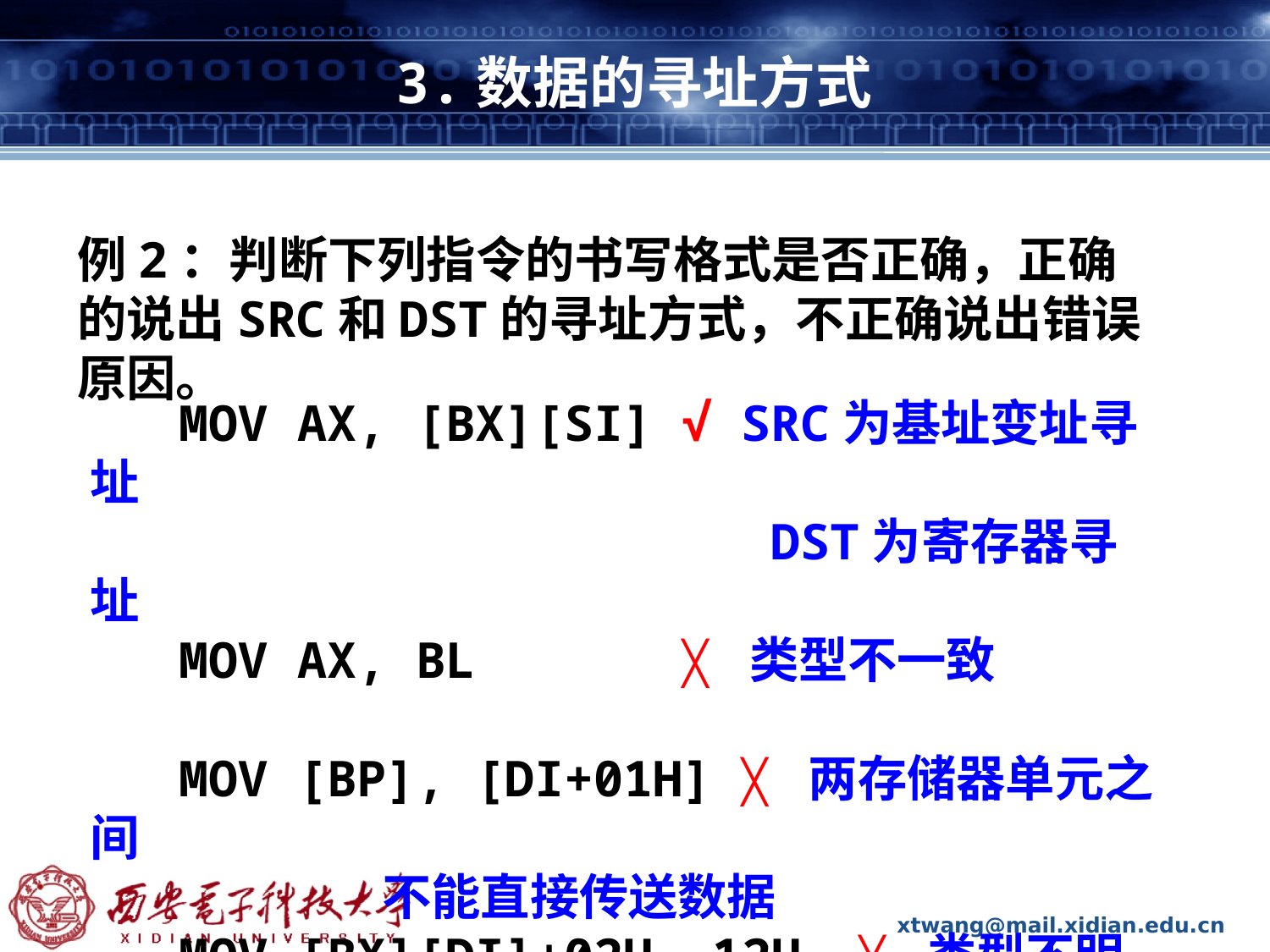

# 3.数据的寻址方式
例2：判断下列指令的书写格式是否正确，正确的说出SRC和DST的寻址方式，不正确说出错误原因。
   MOV AX, [BX][SI] √ SRC为基址变址寻址
                       DST为寄存器寻址
   MOV AX, BL       ╳ 类型不一致

   MOV [BP], [DI+01H] ╳ 两存储器单元之间
                         不能直接传送数据
   MOV [BX][DI]+02H ,12H  ╳ 类型不明确